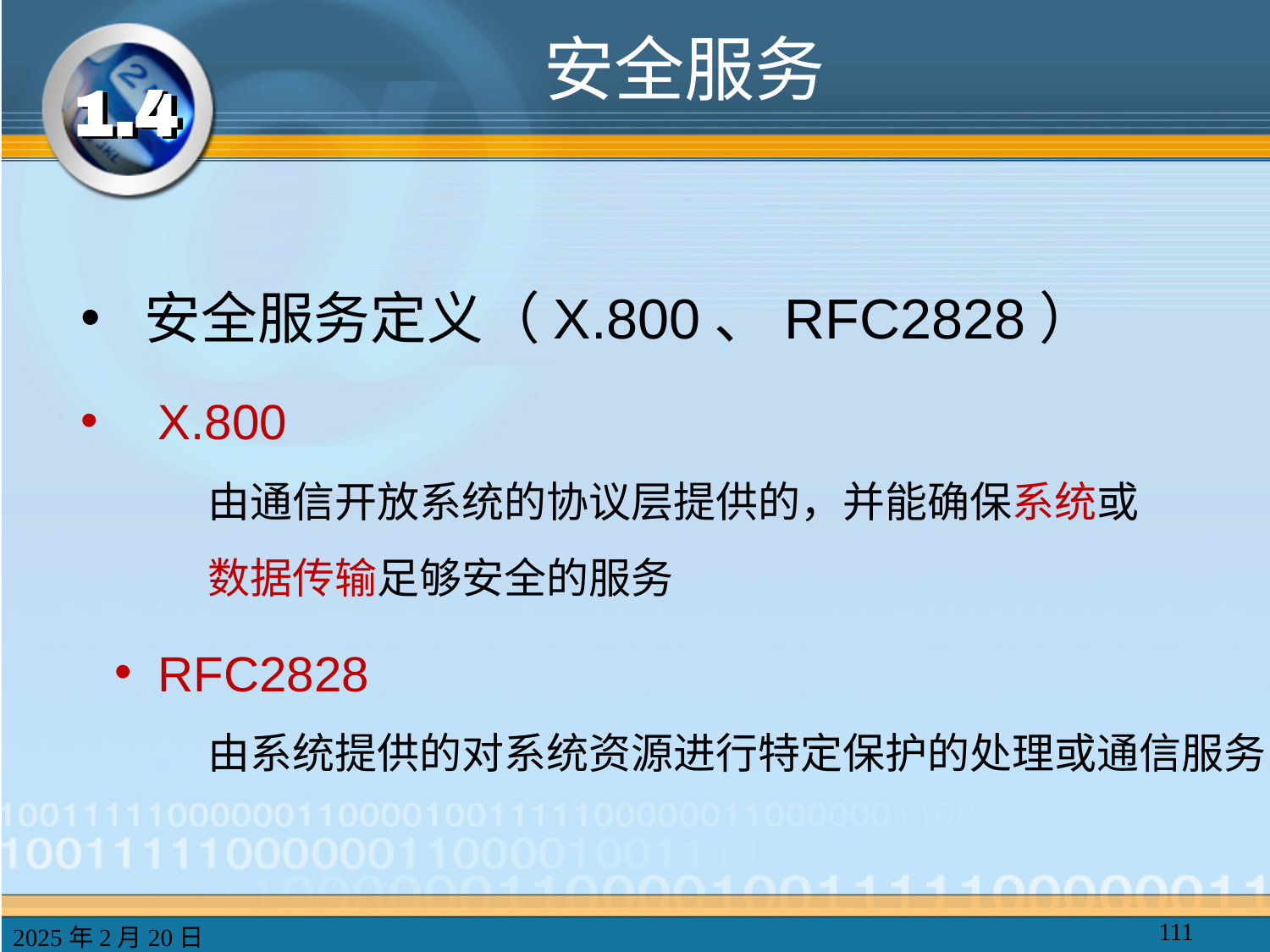

# 安全服务
1.4
安全服务定义（X.800、RFC2828）
 X.800
由通信开放系统的协议层提供的，并能确保系统或
数据传输足够安全的服务
 RFC2828
由系统提供的对系统资源进行特定保护的处理或通信服务
111
2025年2月20日